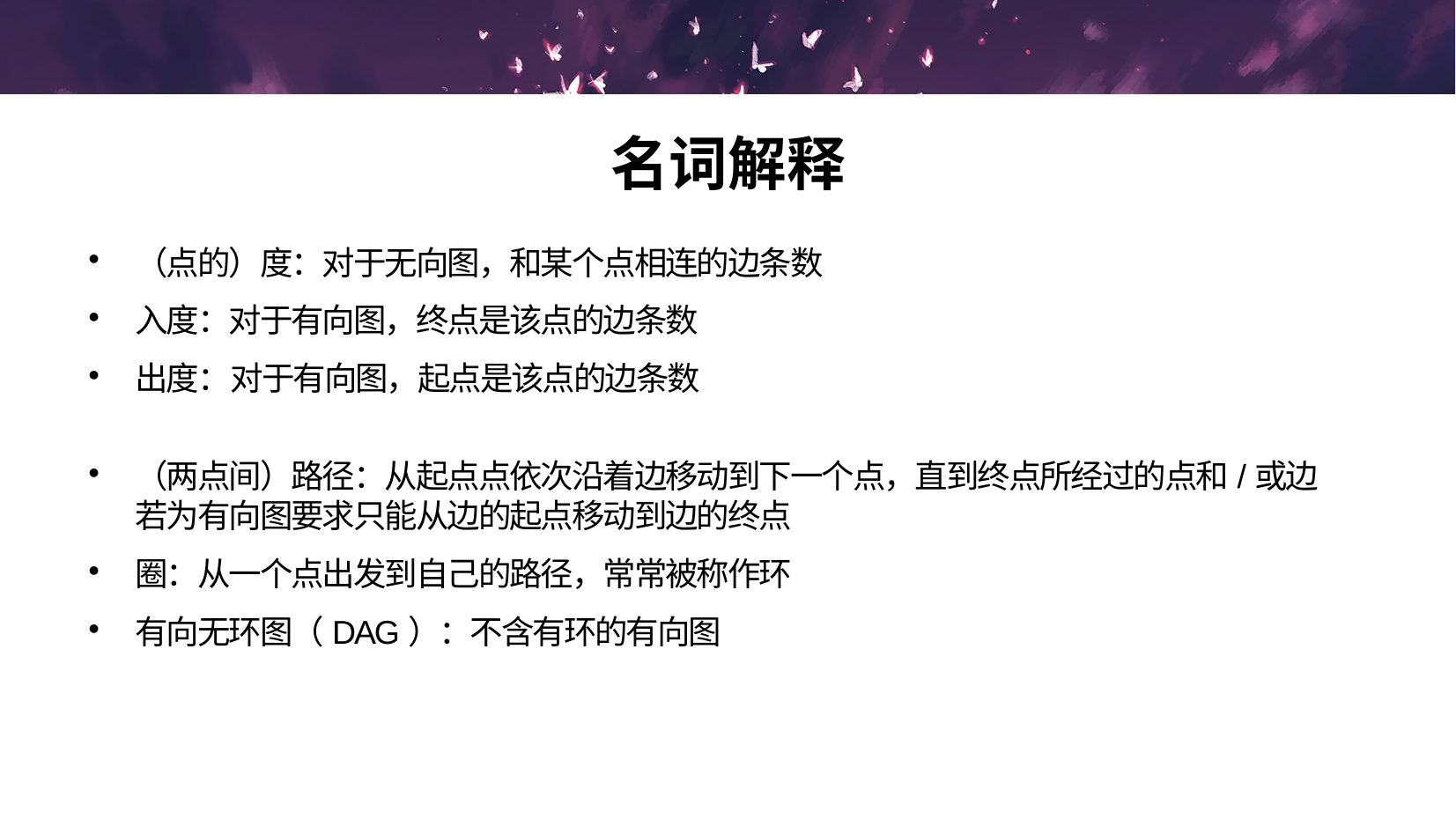

名词解释
（点的）度：对于无向图，和某个点相连的边条数
入度：对于有向图，终点是该点的边条数
出度：对于有向图，起点是该点的边条数
（两点间）路径：从起点点依次沿着边移动到下一个点，直到终点所经过的点和/或边
若为有向图要求只能从边的起点移动到边的终点
圈：从一个点出发到自己的路径，常常被称作环
有向无环图（DAG）：不含有环的有向图